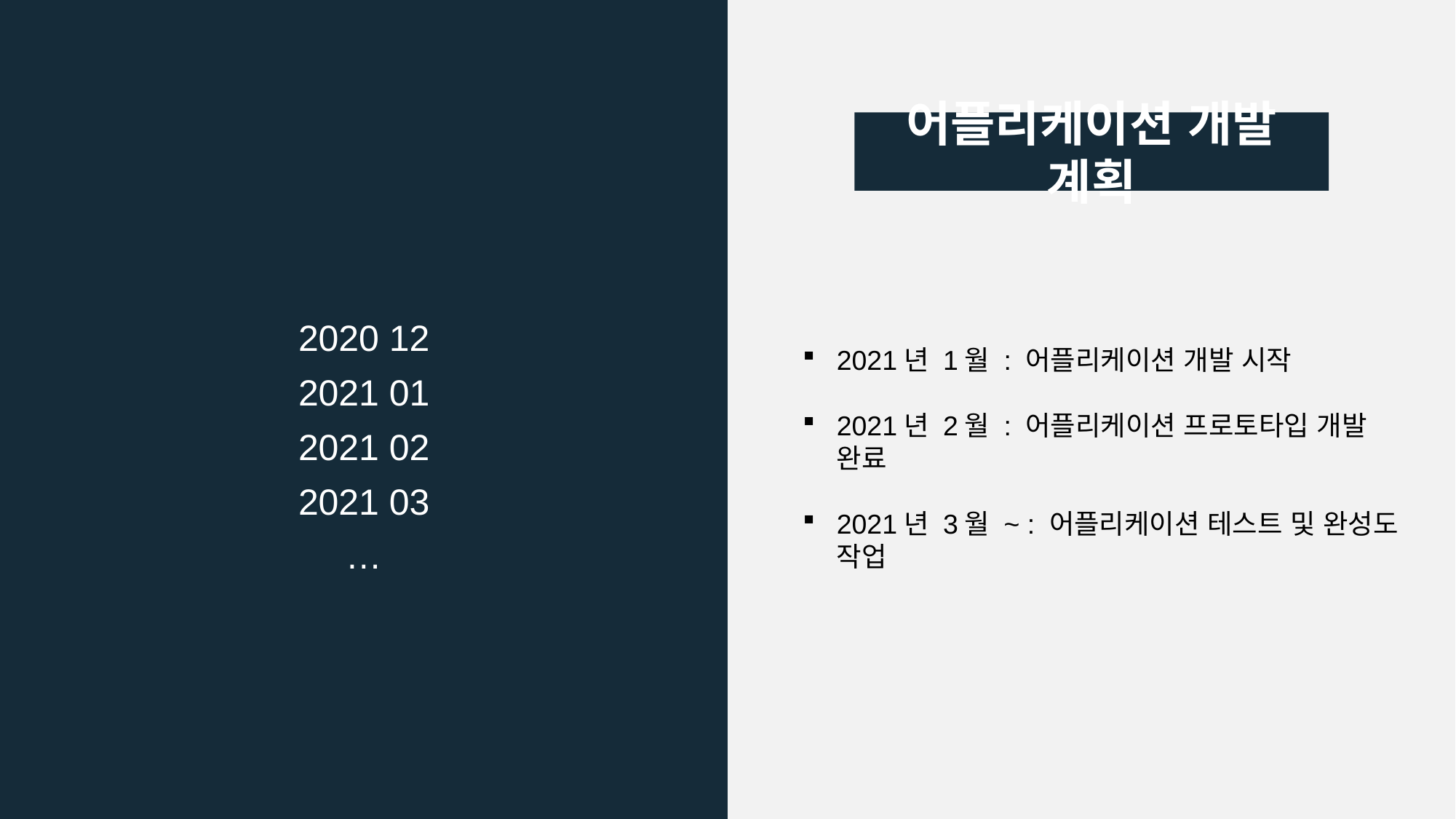

어플리케이션 개발 계획
2020 12
2021 01
2021 02
2021 03
…
2021년 1월 : 어플리케이션 개발 시작

2021년 2월 : 어플리케이션 프로토타입 개발 완료

2021년 3월 ~ : 어플리케이션 테스트 및 완성도 작업